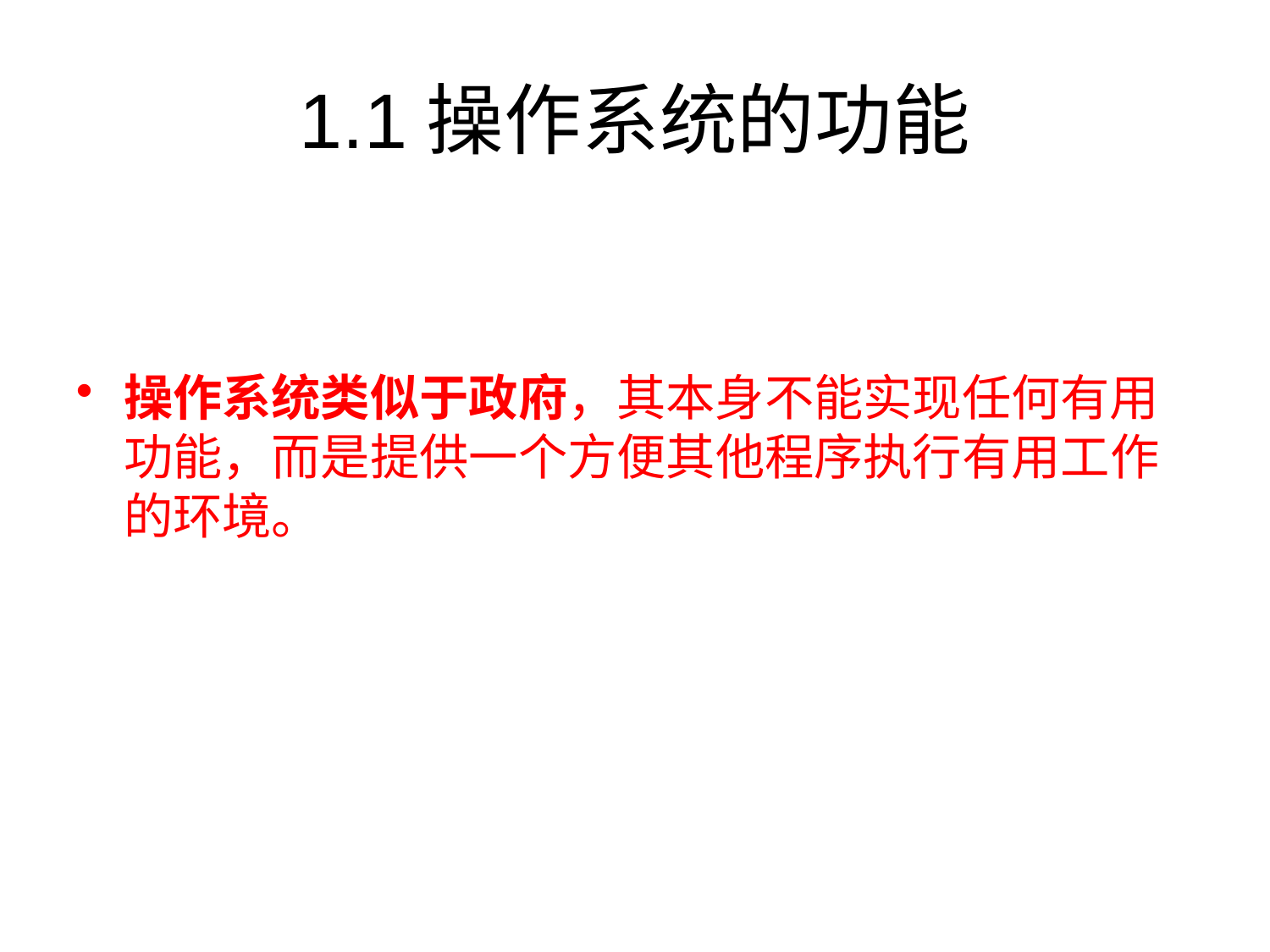

# 1.1	操作系统的功能

操作系统类似于政府，其本身不能实现任何有用功能，而是提供一个方便其他程序执行有用工作的环境。